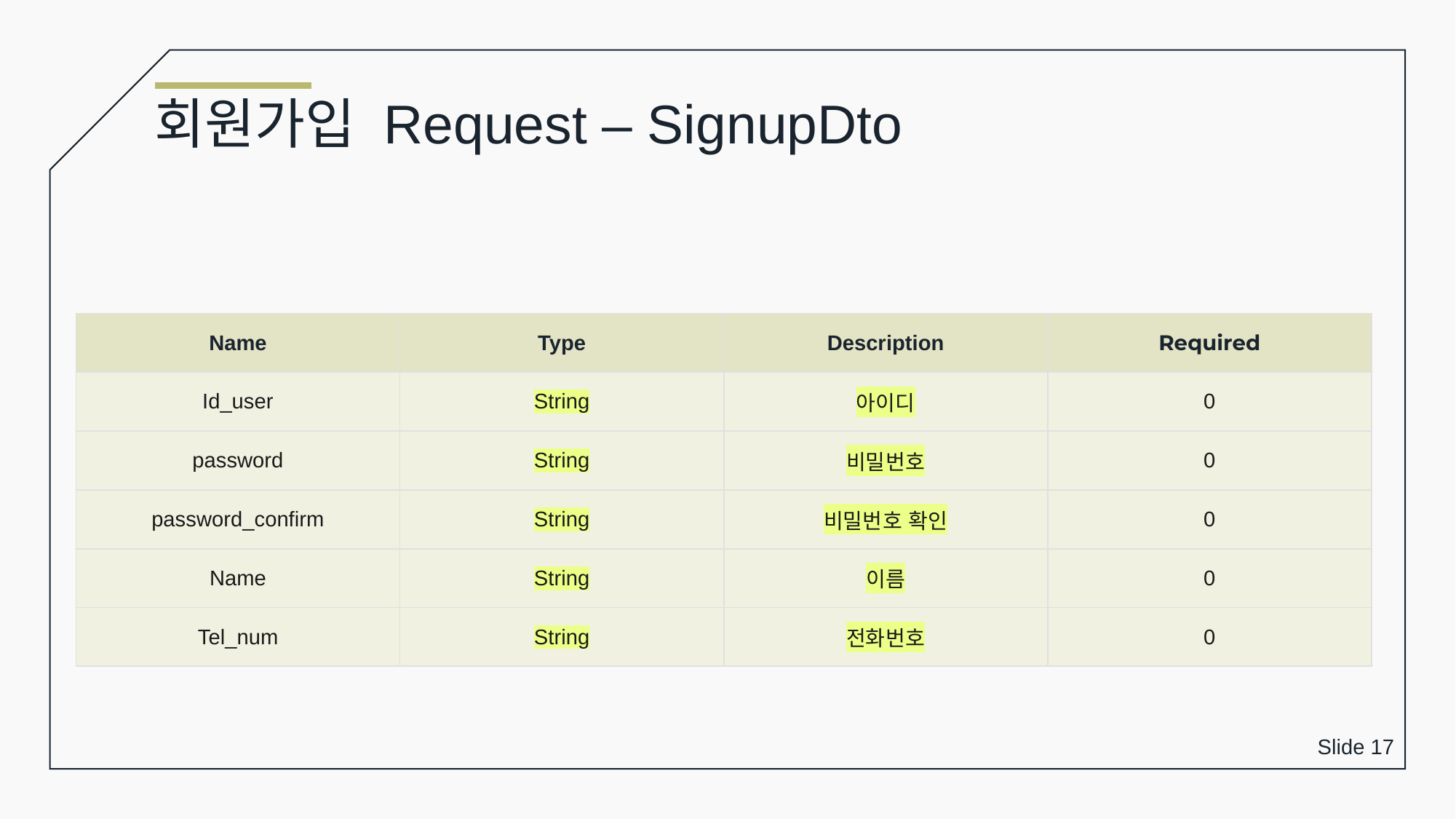

회원가입 Request – SignupDto

| Name | Type | Description | Required |
| --- | --- | --- | --- |
| Id\_user | String | 아이디 | 0 |
| password | String | 비밀번호 | 0 |
| password\_confirm | String | 비밀번호 확인 | 0 |
| Name | String | 이름 | 0 |
| Tel\_num | String | 전화번호 | 0 |